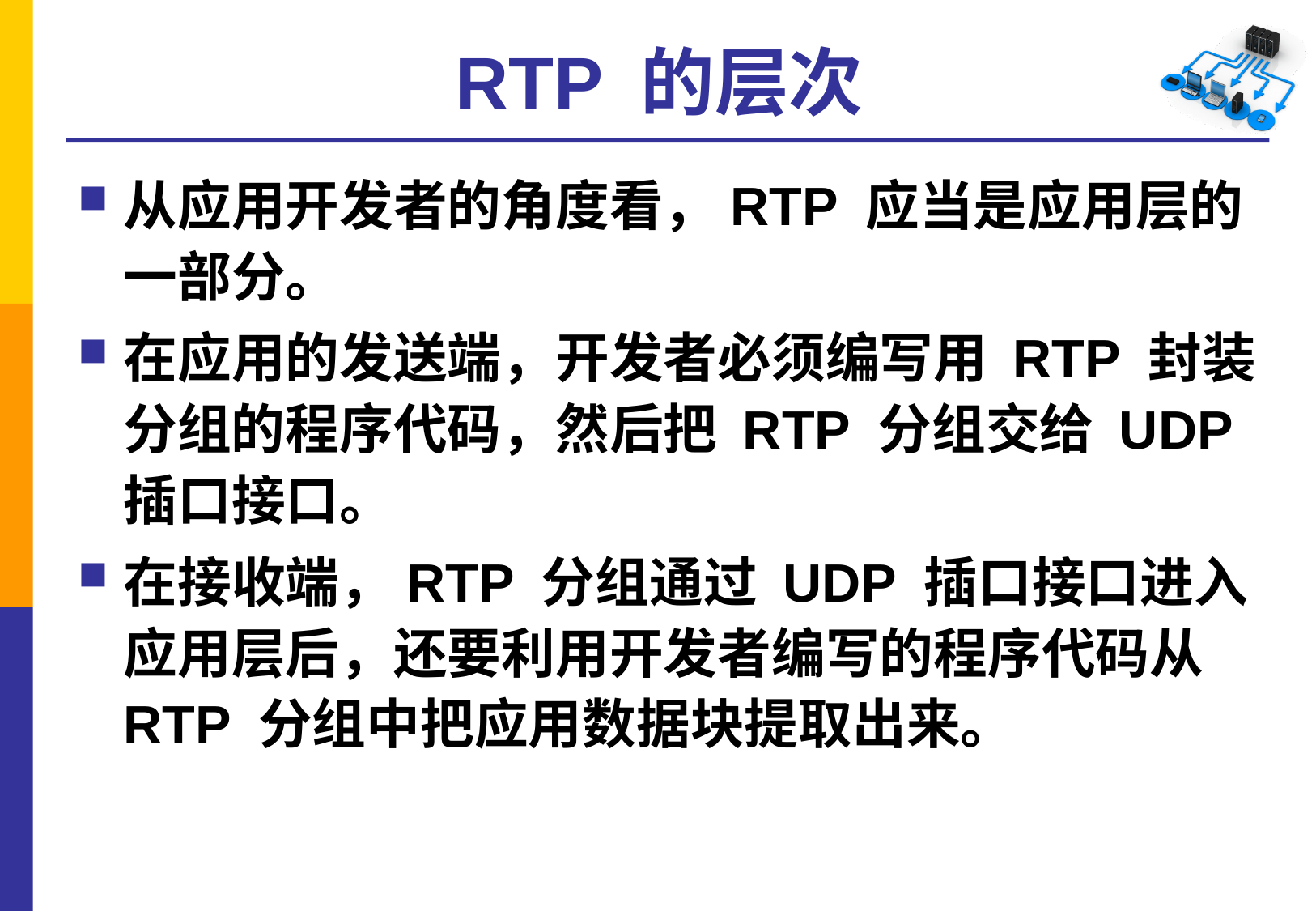

# RTP 的层次
从应用开发者的角度看，RTP 应当是应用层的一部分。
在应用的发送端，开发者必须编写用 RTP 封装分组的程序代码，然后把 RTP 分组交给 UDP 插口接口。
在接收端，RTP 分组通过 UDP 插口接口进入应用层后，还要利用开发者编写的程序代码从 RTP 分组中把应用数据块提取出来。